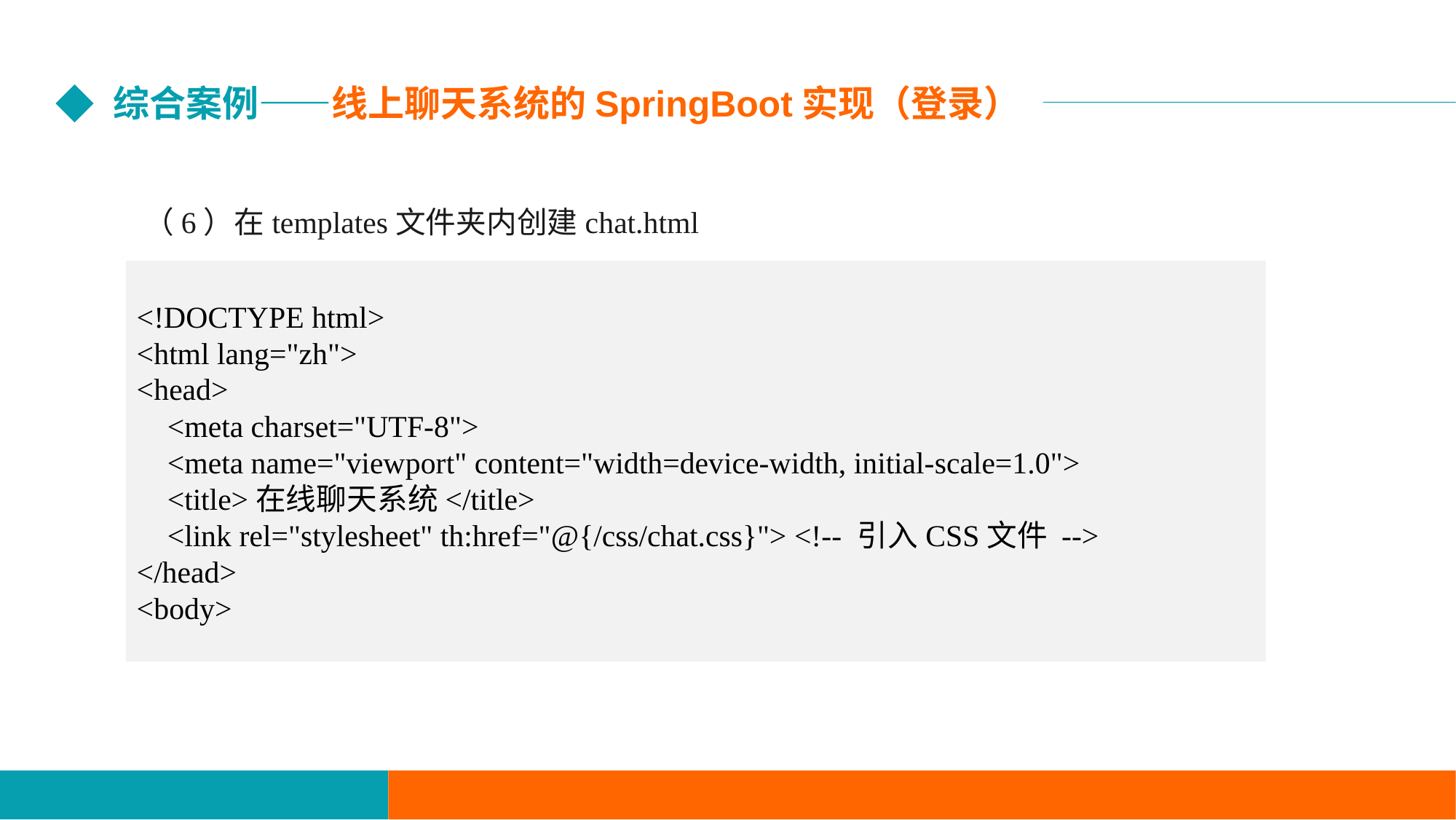

综合案例——线上聊天系统的SpringBoot实现（登录）

（6）在templates文件夹内创建chat.html

<!DOCTYPE html>
<html lang="zh">
<head>
    <meta charset="UTF-8">
    <meta name="viewport" content="width=device-width, initial-scale=1.0">
    <title>在线聊天系统</title>
    <link rel="stylesheet" th:href="@{/css/chat.css}"> <!-- 引入CSS文件 -->
</head>
<body>